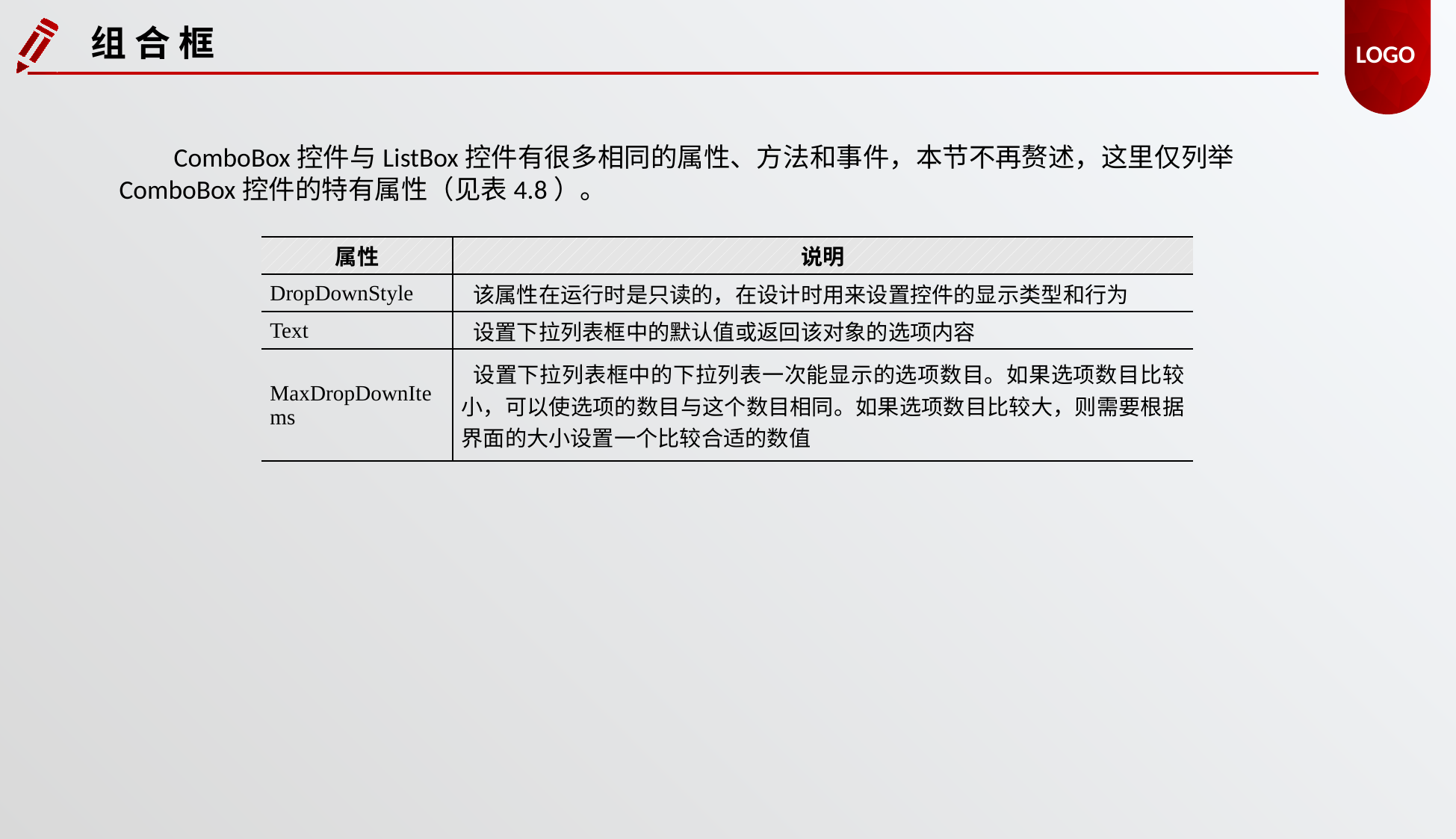

组 合 框
ComboBox控件与ListBox控件有很多相同的属性、方法和事件，本节不再赘述，这里仅列举ComboBox控件的特有属性（见表4.8）。
| 属性 | 说明 |
| --- | --- |
| DropDownStyle | 该属性在运行时是只读的，在设计时用来设置控件的显示类型和行为 |
| Text | 设置下拉列表框中的默认值或返回该对象的选项内容 |
| MaxDropDownItems | 设置下拉列表框中的下拉列表一次能显示的选项数目。如果选项数目比较小，可以使选项的数目与这个数目相同。如果选项数目比较大，则需要根据界面的大小设置一个比较合适的数值 |